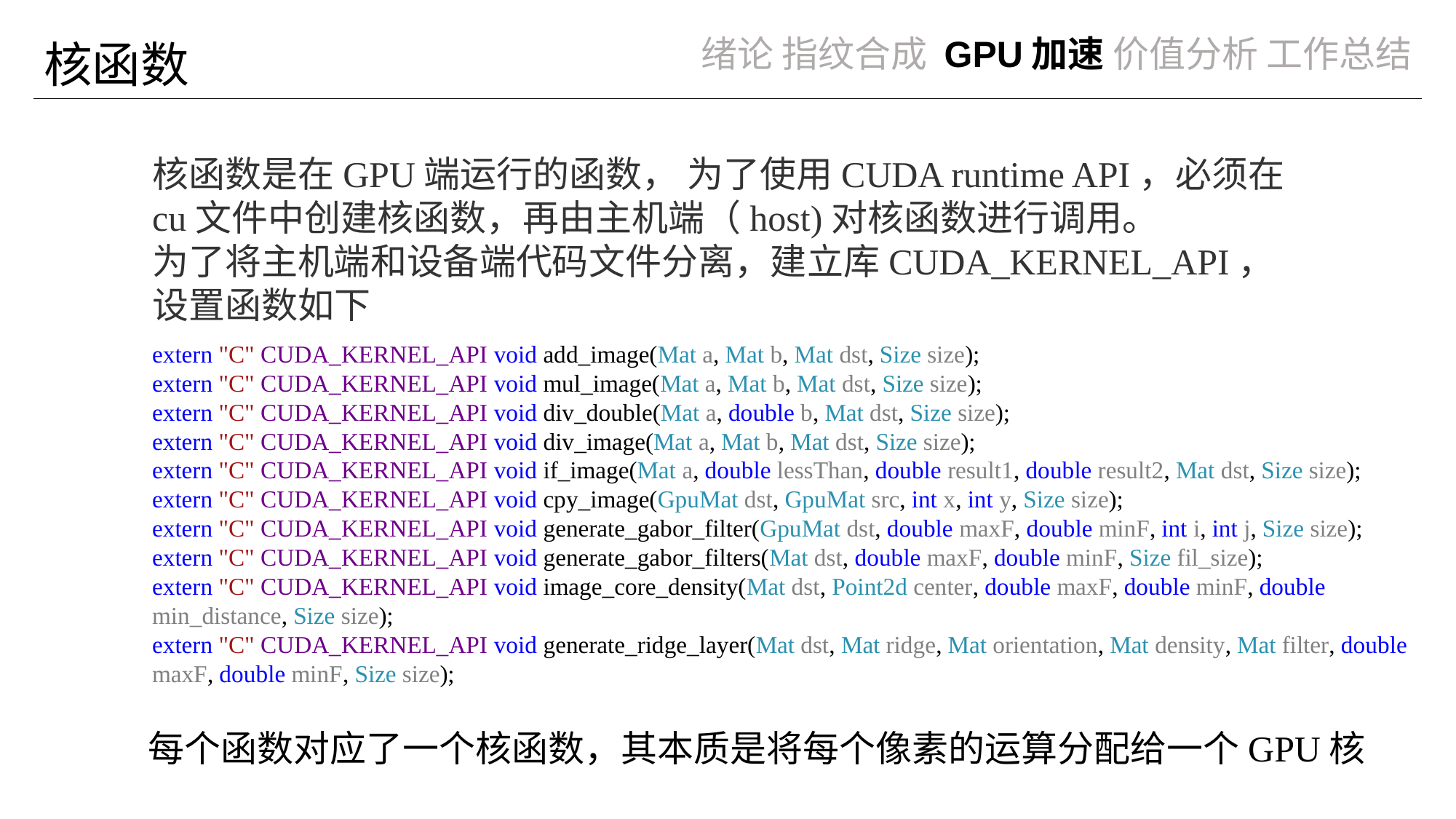

核函数
核函数是在GPU端运行的函数， 为了使用CUDA runtime API，必须在cu文件中创建核函数，再由主机端（host)对核函数进行调用。
为了将主机端和设备端代码文件分离，建立库CUDA_KERNEL_API，
设置函数如下
extern "C" CUDA_KERNEL_API void add_image(Mat a, Mat b, Mat dst, Size size);
extern "C" CUDA_KERNEL_API void mul_image(Mat a, Mat b, Mat dst, Size size);
extern "C" CUDA_KERNEL_API void div_double(Mat a, double b, Mat dst, Size size);
extern "C" CUDA_KERNEL_API void div_image(Mat a, Mat b, Mat dst, Size size);
extern "C" CUDA_KERNEL_API void if_image(Mat a, double lessThan, double result1, double result2, Mat dst, Size size);
extern "C" CUDA_KERNEL_API void cpy_image(GpuMat dst, GpuMat src, int x, int y, Size size);
extern "C" CUDA_KERNEL_API void generate_gabor_filter(GpuMat dst, double maxF, double minF, int i, int j, Size size);
extern "C" CUDA_KERNEL_API void generate_gabor_filters(Mat dst, double maxF, double minF, Size fil_size);
extern "C" CUDA_KERNEL_API void image_core_density(Mat dst, Point2d center, double maxF, double minF, double min_distance, Size size);
extern "C" CUDA_KERNEL_API void generate_ridge_layer(Mat dst, Mat ridge, Mat orientation, Mat density, Mat filter, double maxF, double minF, Size size);
每个函数对应了一个核函数，其本质是将每个像素的运算分配给一个GPU核